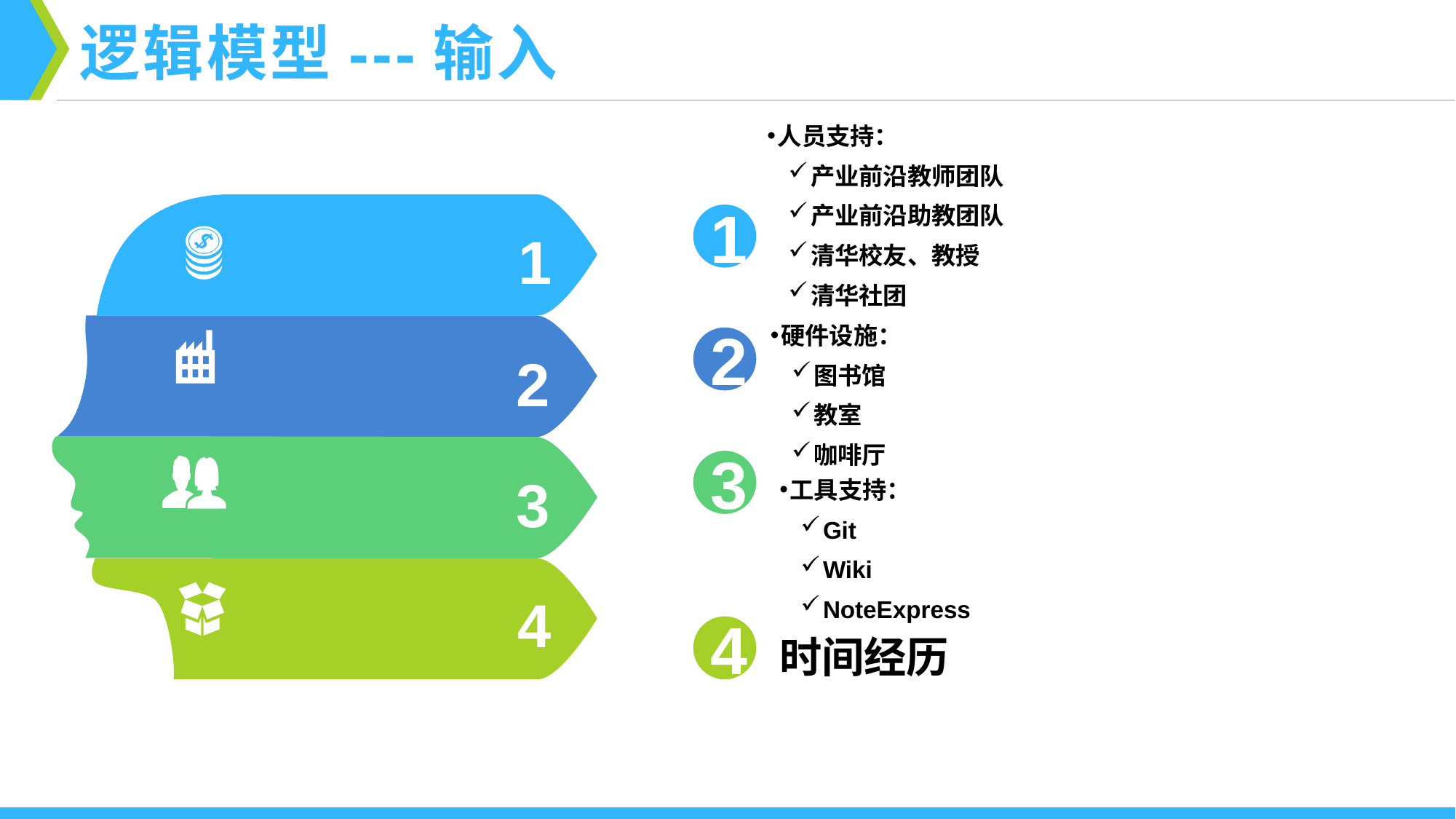

逻辑模型---输入
人员支持：
产业前沿教师团队
产业前沿助教团队
清华校友、教授
清华社团
1

1

硬件设施：
图书馆
教室
咖啡厅
2

2

3
3
工具支持：
Git
Wiki
NoteExpress

4
时间经历
4